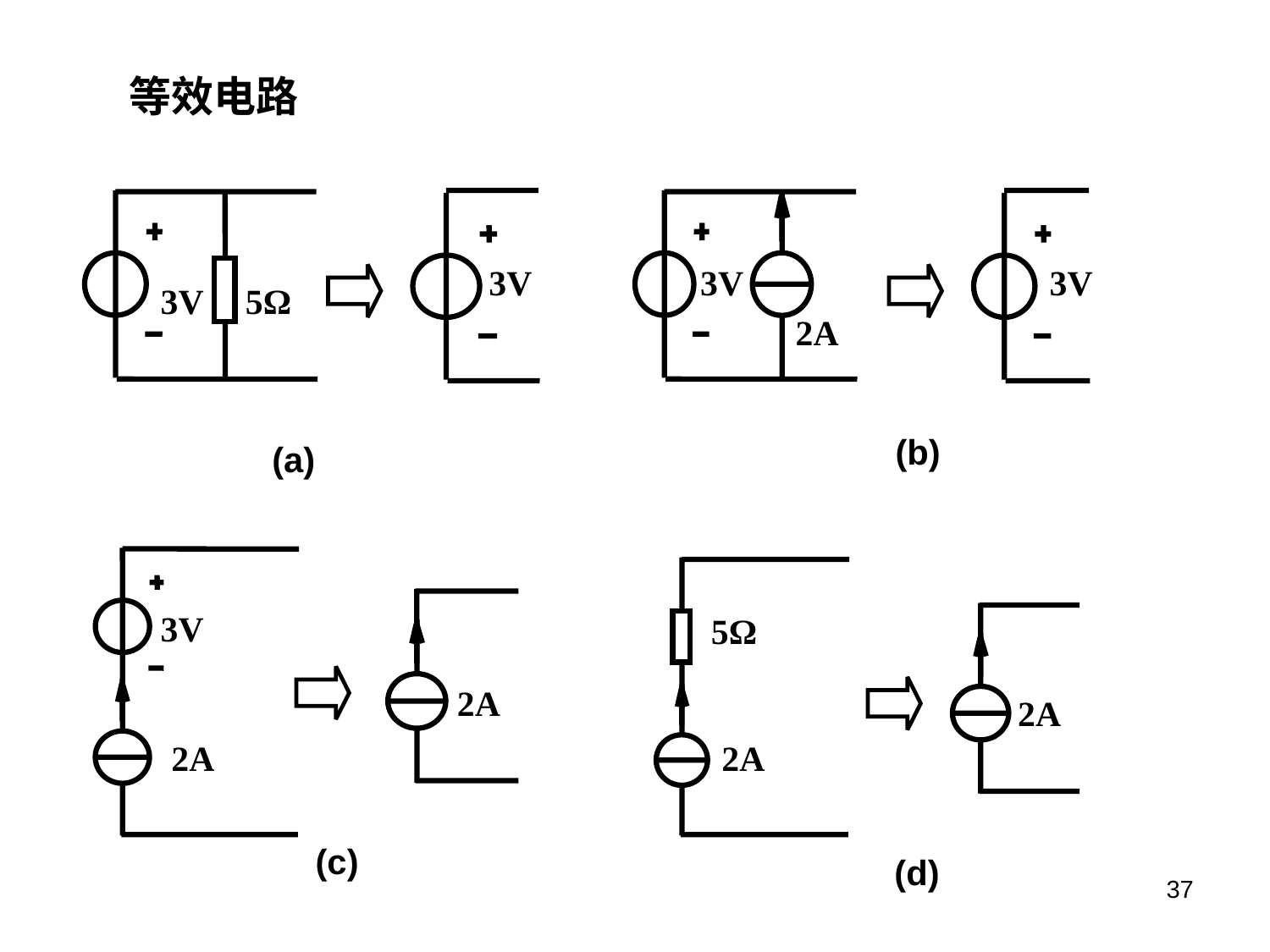

等效电路

3V
3V
3V

3V
5Ω
2A
 (b)
(a)

3V
5Ω

2A

2A
2A
2A
 (c)
(d)
37